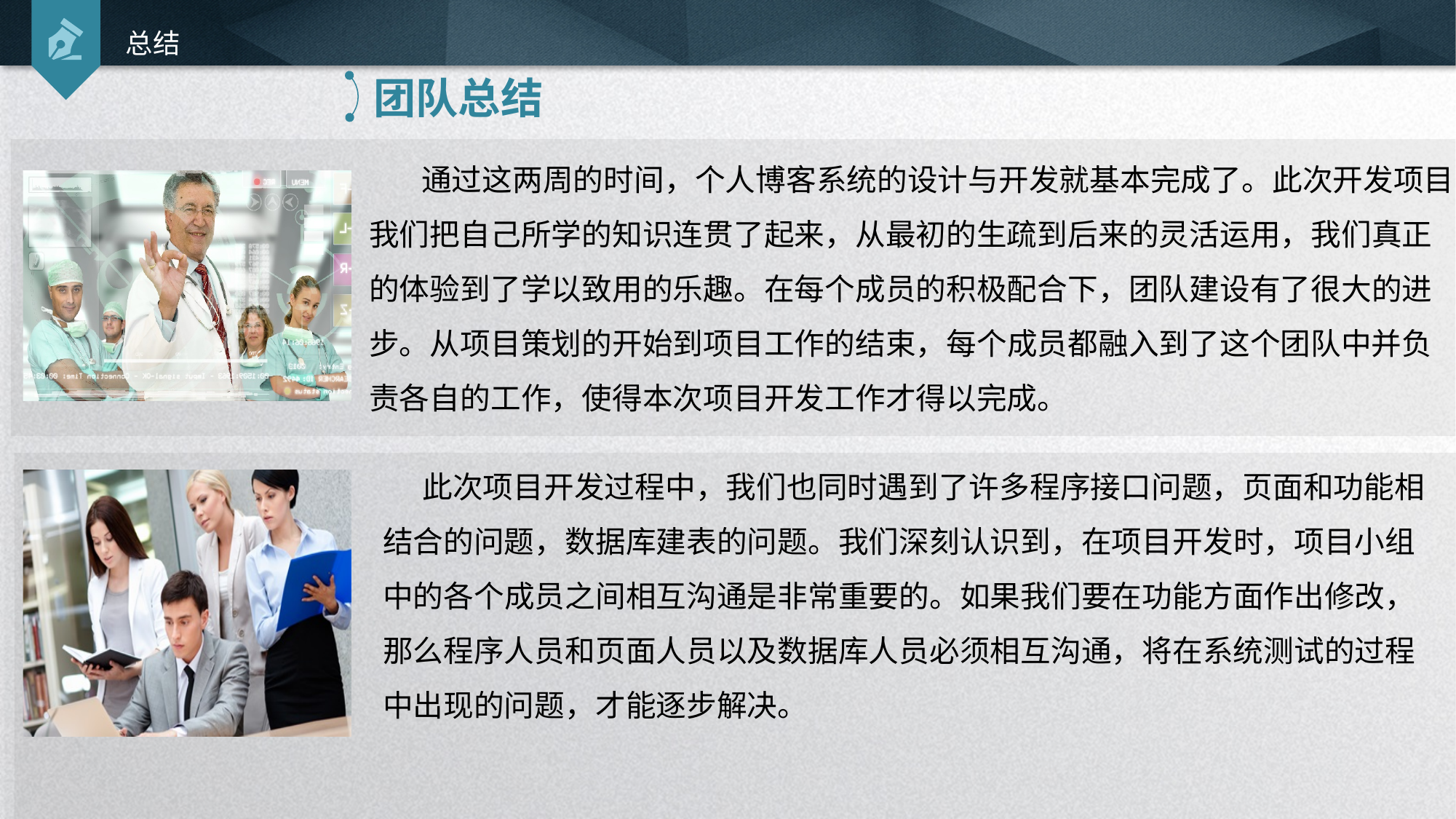

总结

团队总结
          通过这两周的时间，个人博客系统的设计与开发就基本完成了。此次开发项目，我们把自己所学的知识连贯了起来，从最初的生疏到后来的灵活运用，我们真正的体验到了学以致用的乐趣。在每个成员的积极配合下，团队建设有了很大的进步。从项目策划的开始到项目工作的结束，每个成员都融入到了这个团队中并负责各自的工作，使得本次项目开发工作才得以完成。

      此次项目开发过程中，我们也同时遇到了许多程序接口问题，页面和功能相结合的问题，数据库建表的问题。我们深刻认识到，在项目开发时，项目小组中的各个成员之间相互沟通是非常重要的。如果我们要在功能方面作出修改，那么程序人员和页面人员以及数据库人员必须相互沟通，将在系统测试的过程中出现的问题，才能逐步解决。

延时符